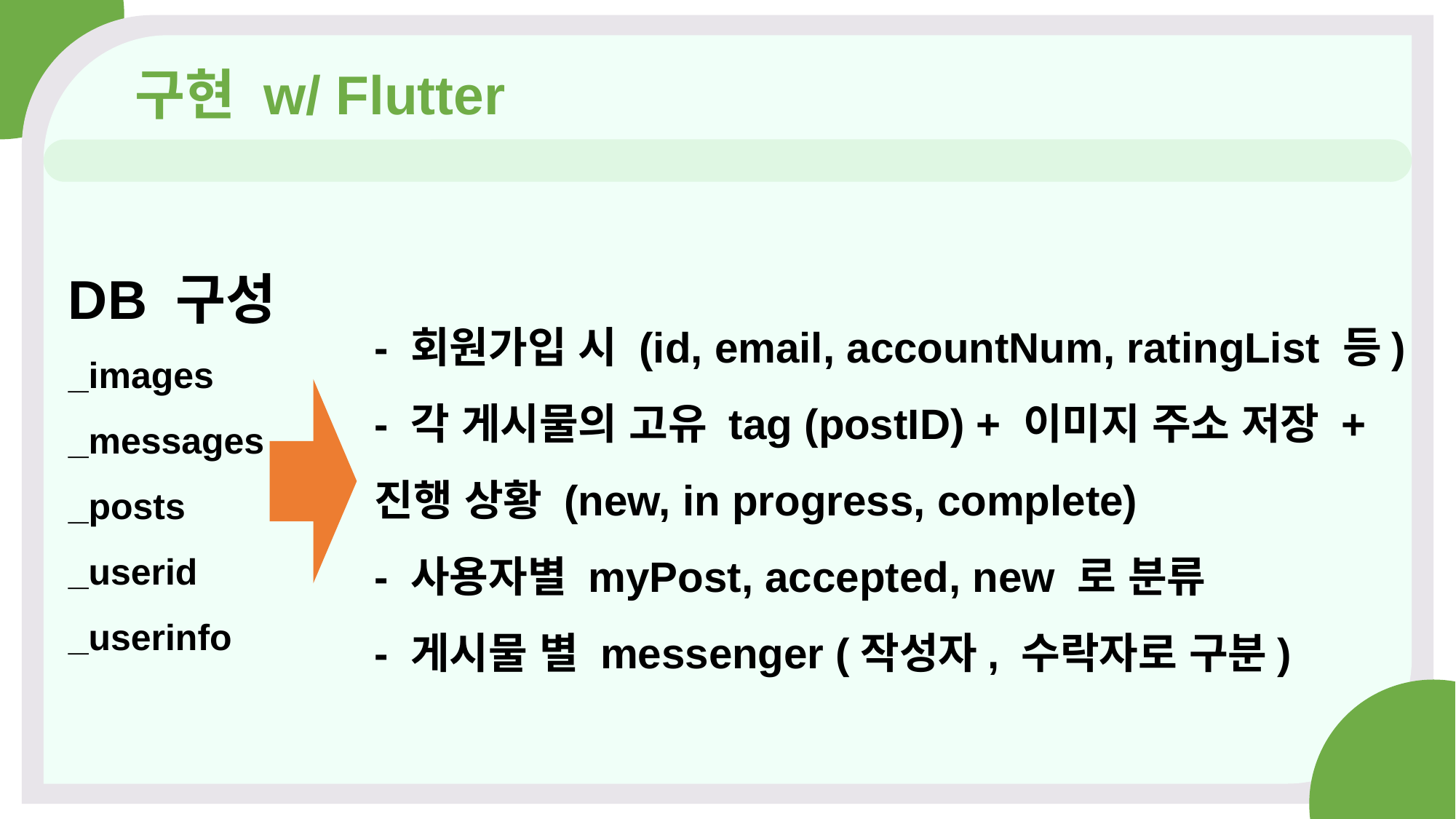

구현 w/ Flutter
#

DB 구성
_images
_messages
_posts
_userid
_userinfo

- 회원가입 시 (id, email, accountNum, ratingList 등)
- 각 게시물의 고유 tag (postID) + 이미지 주소 저장 +
진행 상황 (new, in progress, complete)
- 사용자별 myPost, accepted, new 로 분류
- 게시물 별 messenger (작성자, 수락자로 구분)